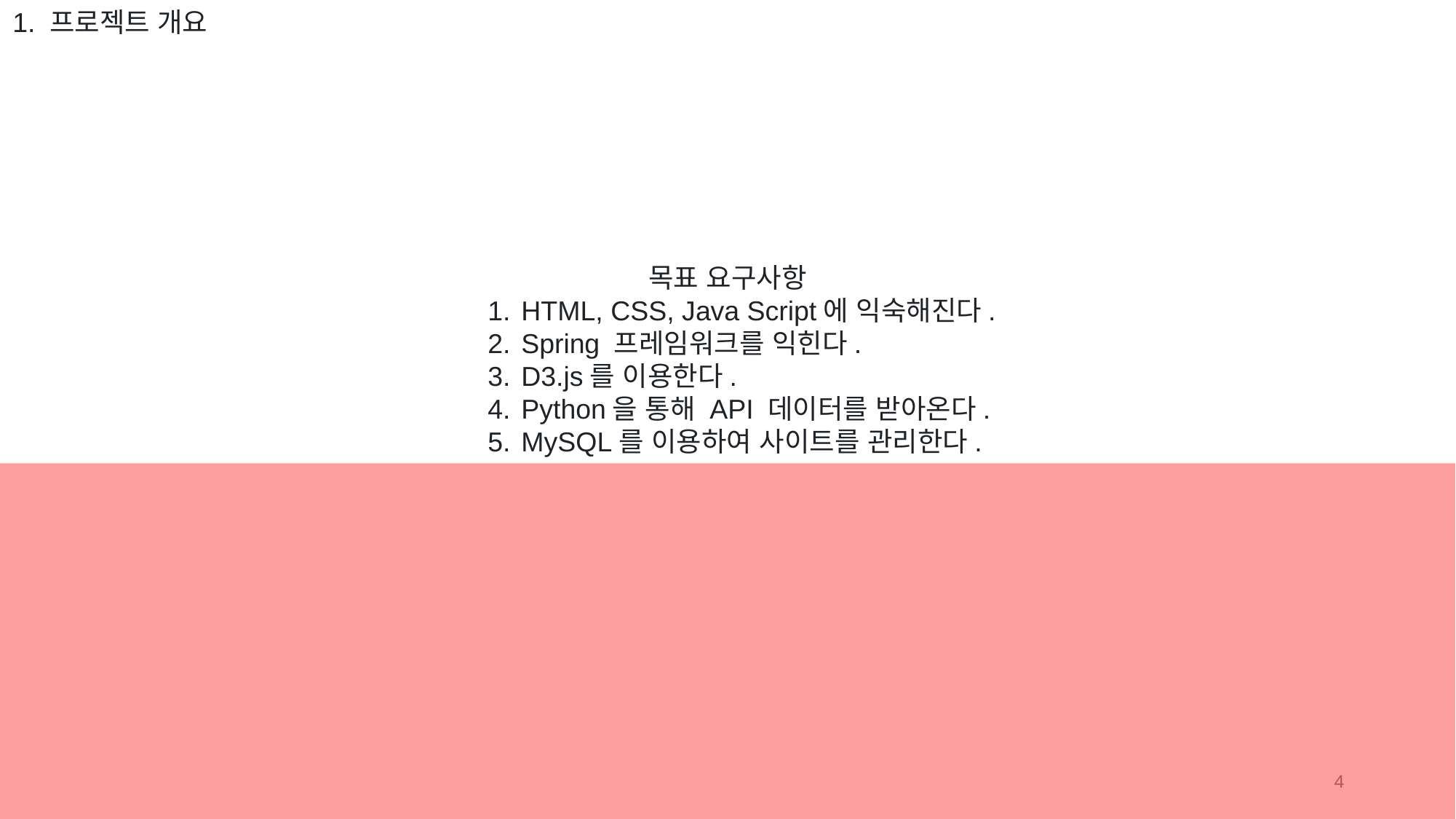

1. 프로젝트 개요
목표 요구사항
 HTML, CSS, Java Script에 익숙해진다.
 Spring 프레임워크를 익힌다.
 D3.js를 이용한다.
 Python을 통해 API 데이터를 받아온다.
 MySQL를 이용하여 사이트를 관리한다.

4